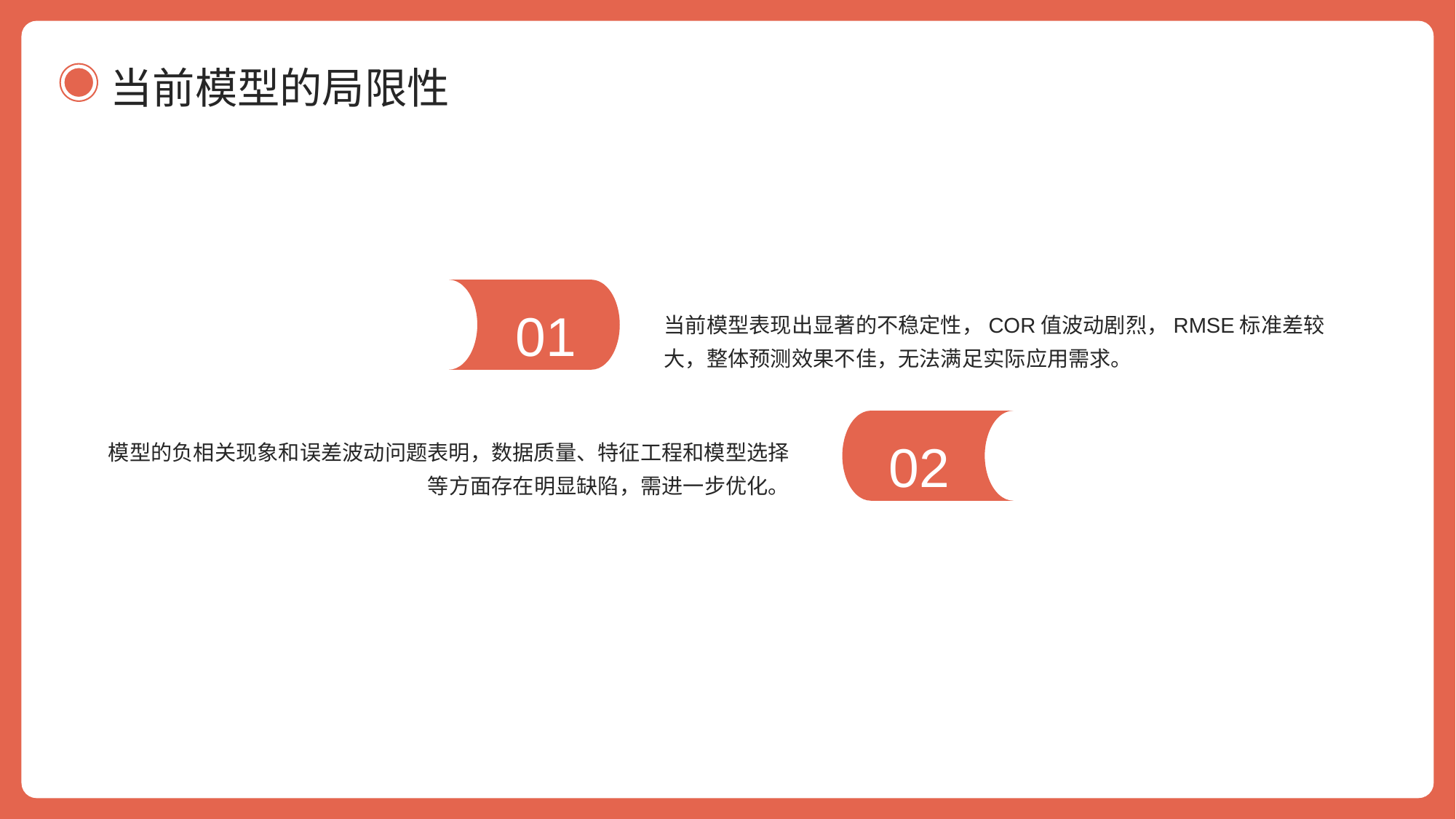

当前模型的局限性

01
当前模型表现出显著的不稳定性，COR值波动剧烈，RMSE标准差较大，整体预测效果不佳，无法满足实际应用需求。
模型的负相关现象和误差波动问题表明，数据质量、特征工程和模型选择等方面存在明显缺陷，需进一步优化。

02